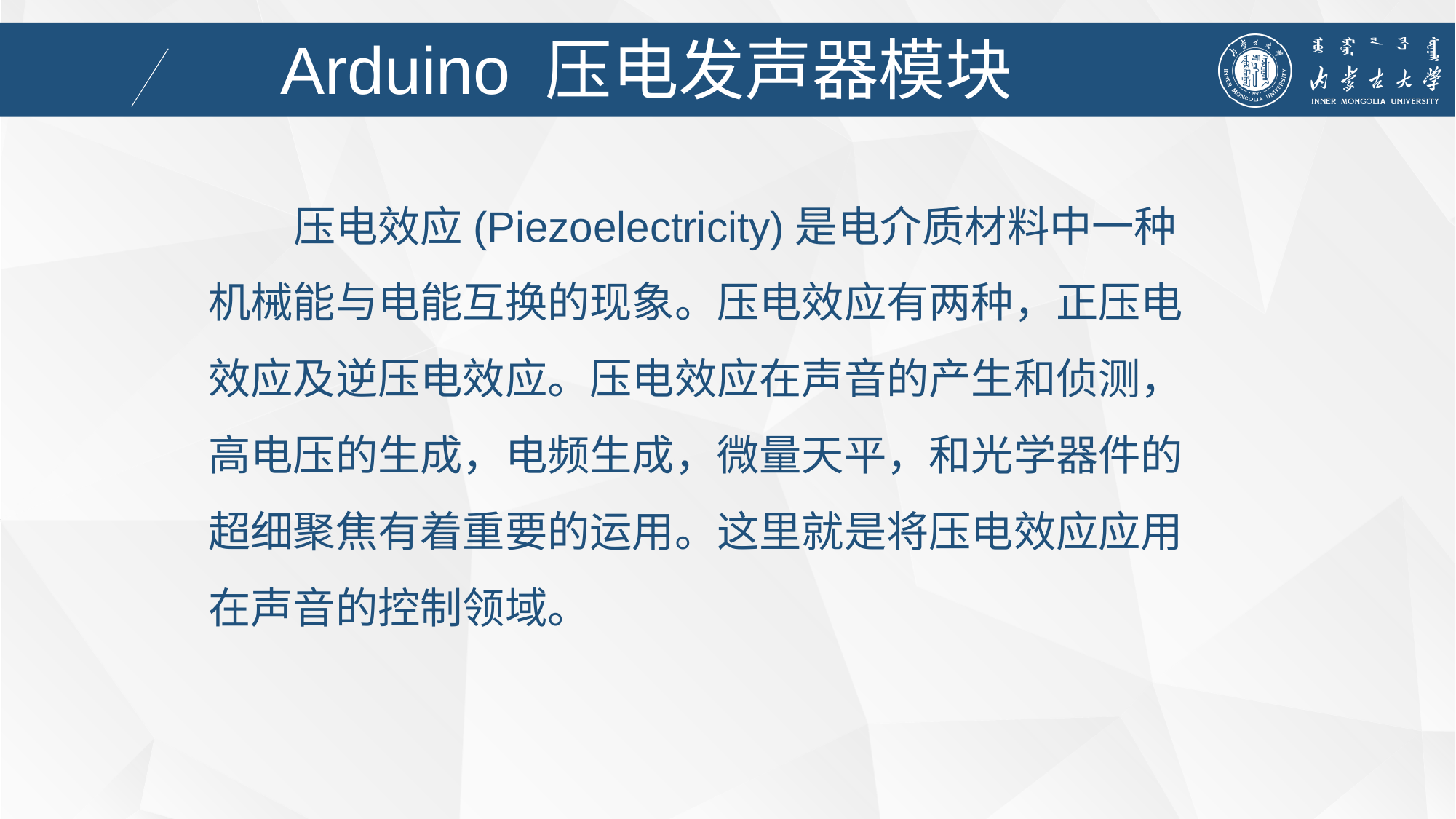

Arduino 压电发声器模块
压电效应(Piezoelectricity)是电介质材料中一种机械能与电能互换的现象。压电效应有两种，正压电效应及逆压电效应。压电效应在声音的产生和侦测，高电压的生成，电频生成，微量天平，和光学器件的超细聚焦有着重要的运用。这里就是将压电效应应用在声音的控制领域。